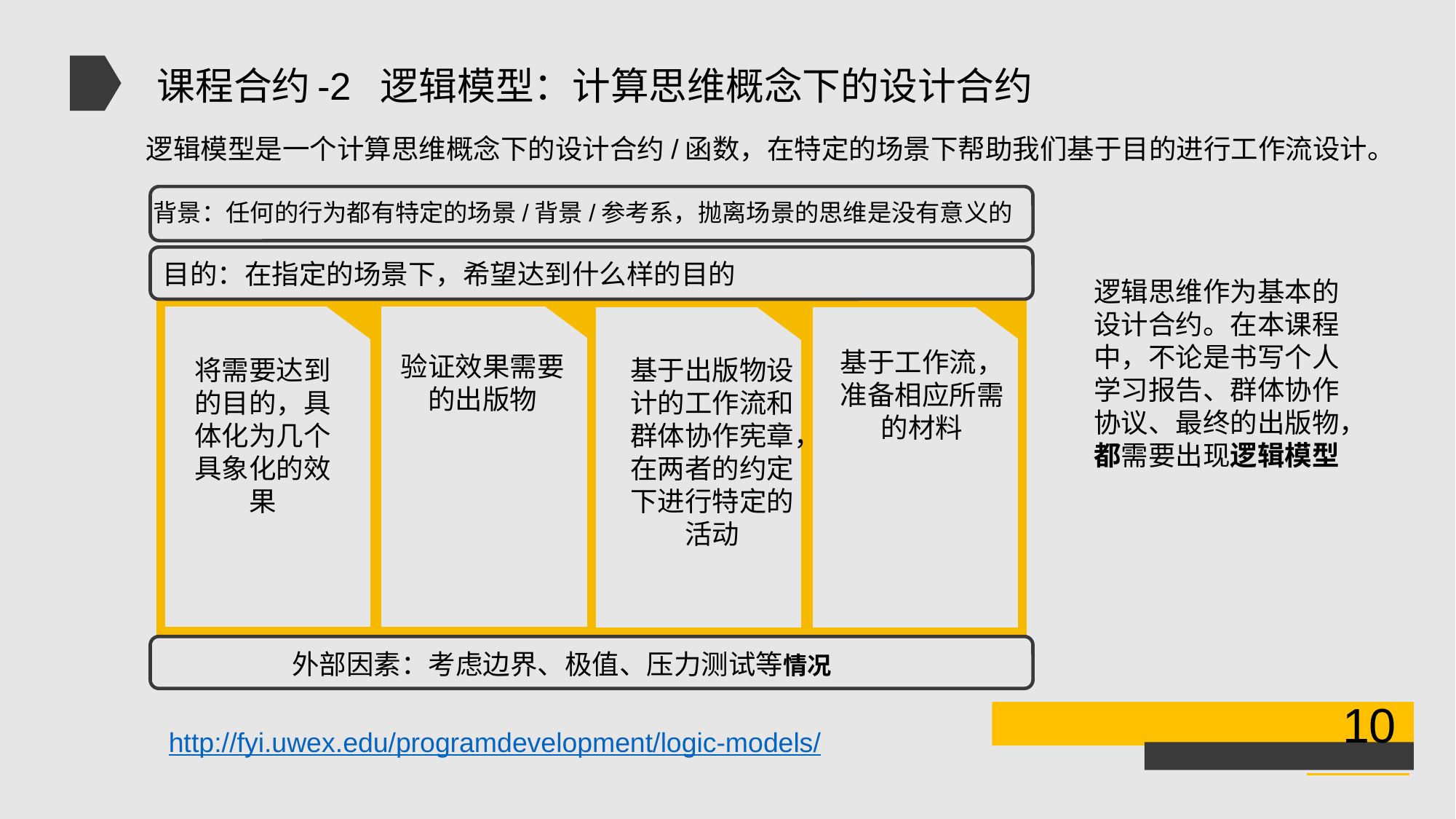

课程合约-2  逻辑模型：计算思维概念下的设计合约

逻辑模型是一个计算思维概念下的设计合约/函数，在特定的场景下帮助我们基于目的进行工作流设计。

背景：任何的行为都有特定的场景/背景/参考系，抛离场景的思维是没有意义的
目的：在指定的场景下，希望达到什么样的目的
基于工作流，准备相应所需的材料
验证效果需要的出版物
将需要达到的目的，具体化为几个具象化的效果
外部因素：考虑边界、极值、压力测试等情况
逻辑思维作为基本的设计合约。在本课程中，不论是书写个人学习报告、群体协作协议、最终的出版物，都需要出现逻辑模型
基于出版物设计的工作流和群体协作宪章，在两者的约定下进行特定的活动
10

http://fyi.uwex.edu/programdevelopment/logic-models/
10